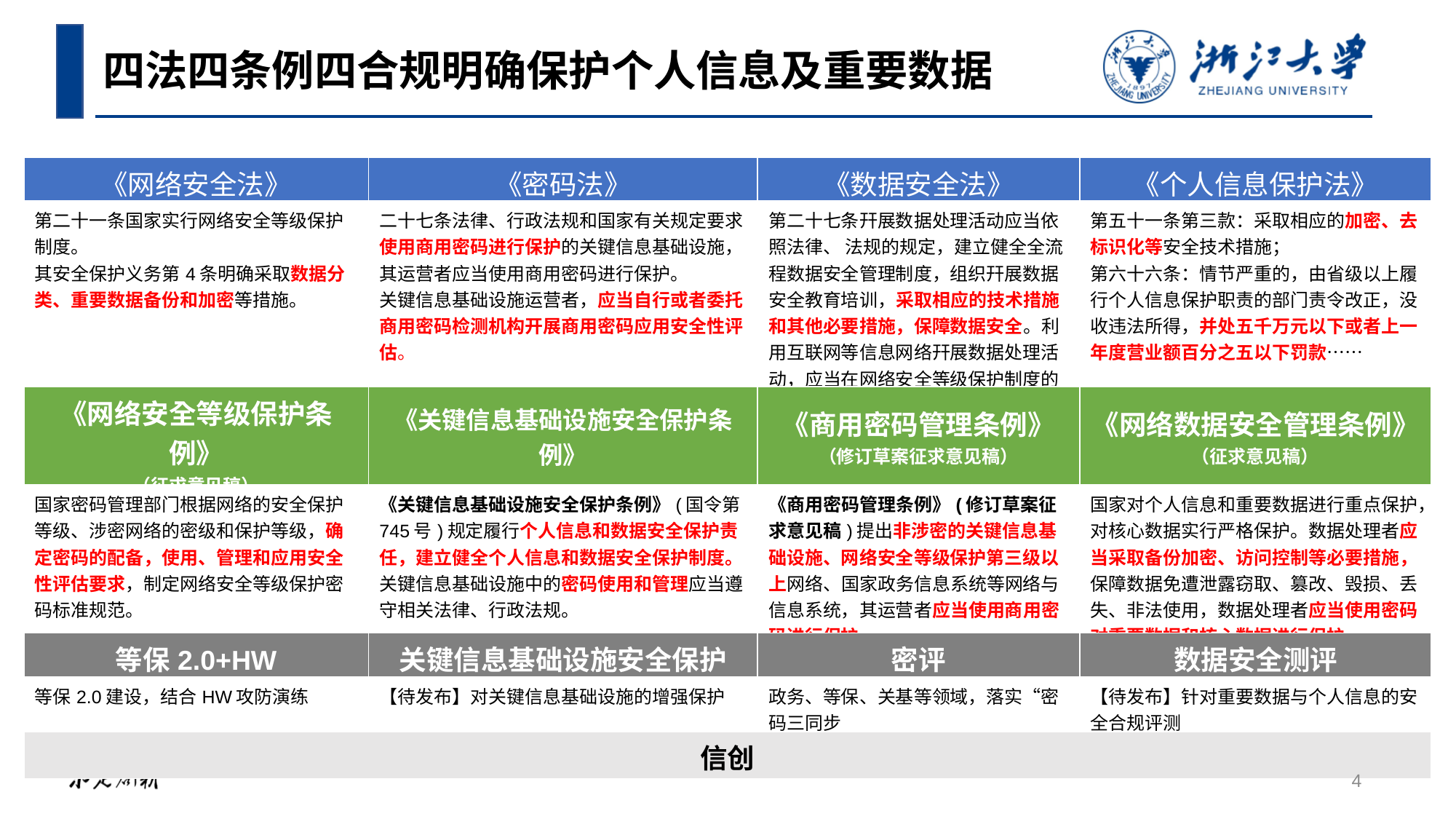

四法四条例四合规明确保护个人信息及重要数据

| 《网络安全法》 | 《密码法》 | 《数据安全法》 | 《个人信息保护法》 |
| --- | --- | --- | --- |
| 第二十一条国家实行网络安全等级保护制度。 其安全保护义务第4条明确采取数据分类、重要数据备份和加密等措施。 | 二十七条法律、行政法规和国家有关规定要求使用商用密码进行保护的关键信息基础设施，其运营者应当使用商用密码进行保护。 关键信息基础设施运营者，应当自行或者委托商用密码检测机构开展商用密码应用安全性评估。 | 第二十七条幵展数据处理活动应当依照法律、 法规的规定，建立健全全流程数据安全管理制度，组织幵展数据安全教育培训，采取相应的技术措施和其他必要措施，保障数据安全。利 用互联网等信息网络幵展数据处理活动，应当在网络安全等级保护制度的基础上，履行上述数据安全保护义务。 | 第五十一条第三款：采取相应的加密、去标识化等安全技术措施； 第六十六条：情节严重的，由省级以上履行个人信息保护职责的部门责令改正，没收违法所得，并处五千万元以下或者上一年度营业额百分之五以下罚款…… |
| 《网络安全等级保护条例》 （征求意见稿） | 《关键信息基础设施安全保护条例》 | 《商用密码管理条例》 （修订草案征求意见稿） | 《网络数据安全管理条例》 （征求意见稿） |
| 国家密码管理部门根据网络的安全保护等级、涉密网络的密级和保护等级，确定密码的配备，使用、管理和应用安全性评估要求，制定网络安全等级保护密码标准规范。 | 《关键信息基础设施安全保护条例》(国令第745号)规定履行个人信息和数据安全保护责任，建立健全个人信息和数据安全保护制度。关键信息基础设施中的密码使用和管理应当遵守相关法律、行政法规。 | 《商用密码管理条例》(修订草案征求意见稿)提出非涉密的关键信息基础设施、网络安全等级保护第三级以上网络、国家政务信息系统等网络与信息系统，其运营者应当使用商用密码进行保护 | 国家对个人信息和重要数据进行重点保护，对核心数据实行严格保护。数据处理者应当采取备份加密、访问控制等必要措施，保障数据免遭泄露窃取、篡改、毁损、丢失、非法使用，数据处理者应当使用密码对重要数据和核心数据进行保护 |
| 等保2.0+HW | 关键信息基础设施安全保护 | 密评 | 数据安全测评 |
| 等保2.0建设，结合HW攻防演练 | 【待发布】对关键信息基础设施的增强保护 | 政务、等保、关基等领域，落实“密码三同步 | 【待发布】针对重要数据与个人信息的安全合规评测 |
| 信创 |  |  |  |
4